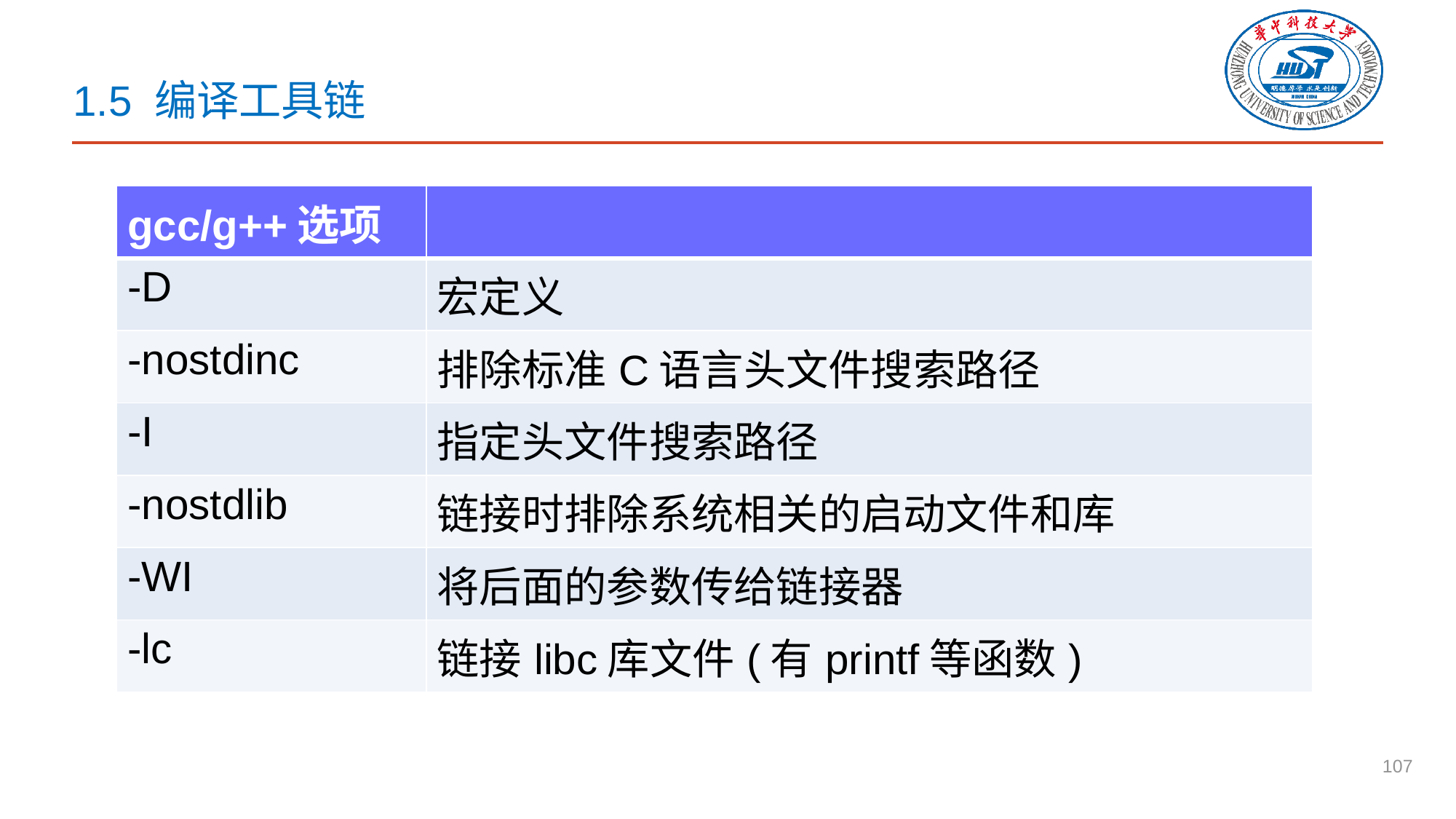

# 1.5 编译工具链
| gcc/g++选项 |  |
| --- | --- |
| -D | 宏定义 |
| -nostdinc | 排除标准C语言头文件搜索路径 |
| -I | 指定头文件搜索路径 |
| -nostdlib | 链接时排除系统相关的启动文件和库 |
| -WI | 将后面的参数传给链接器 |
| -lc | 链接libc库文件(有printf等函数) |
107